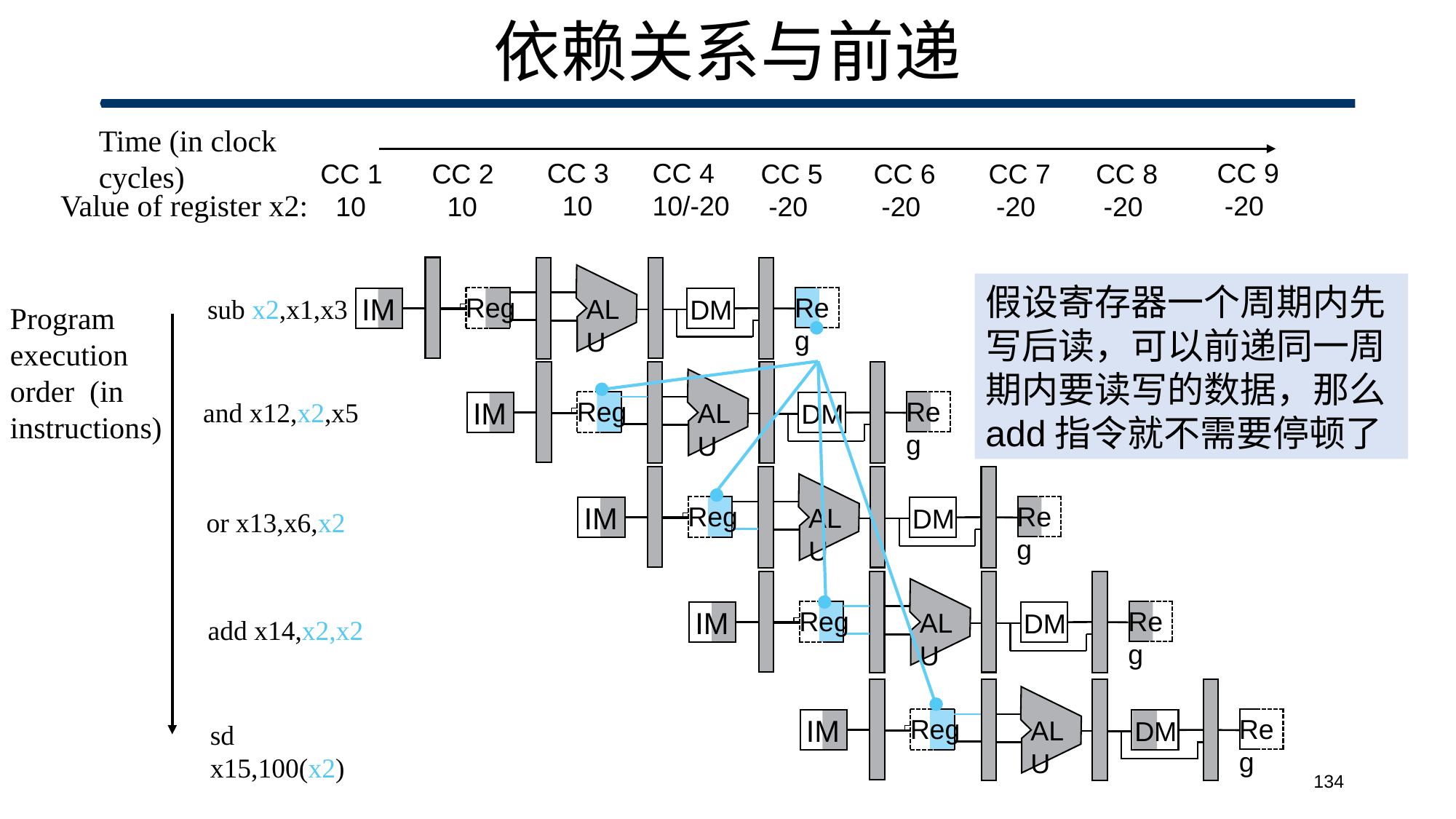

# 依赖关系与前递
Time (in clock cycles)
CC 3
  10
CC 9
 -20
CC 4
10/-20
CC 7
 -20
CC 8
 -20
CC 2
  10
CC 5
 -20
CC 1
  10
CC 6
 -20
Value of register x2:

IM
Reg
Reg
ALU
DM
假设寄存器一个周期内先写后读，可以前递同一周期内要读写的数据，那么add指令就不需要停顿了
sub x2,x1,x3
Program execution
order  (in
instructions)
and x12,x2,x5
or x13,x6,x2
add x14,x2,x2
sd x15,100(x2)

IM
Reg
Reg
ALU
DM

IM
Reg
Reg
ALU
DM

IM
Reg
Reg
ALU
DM

IM
Reg
Reg
ALU
DM

134